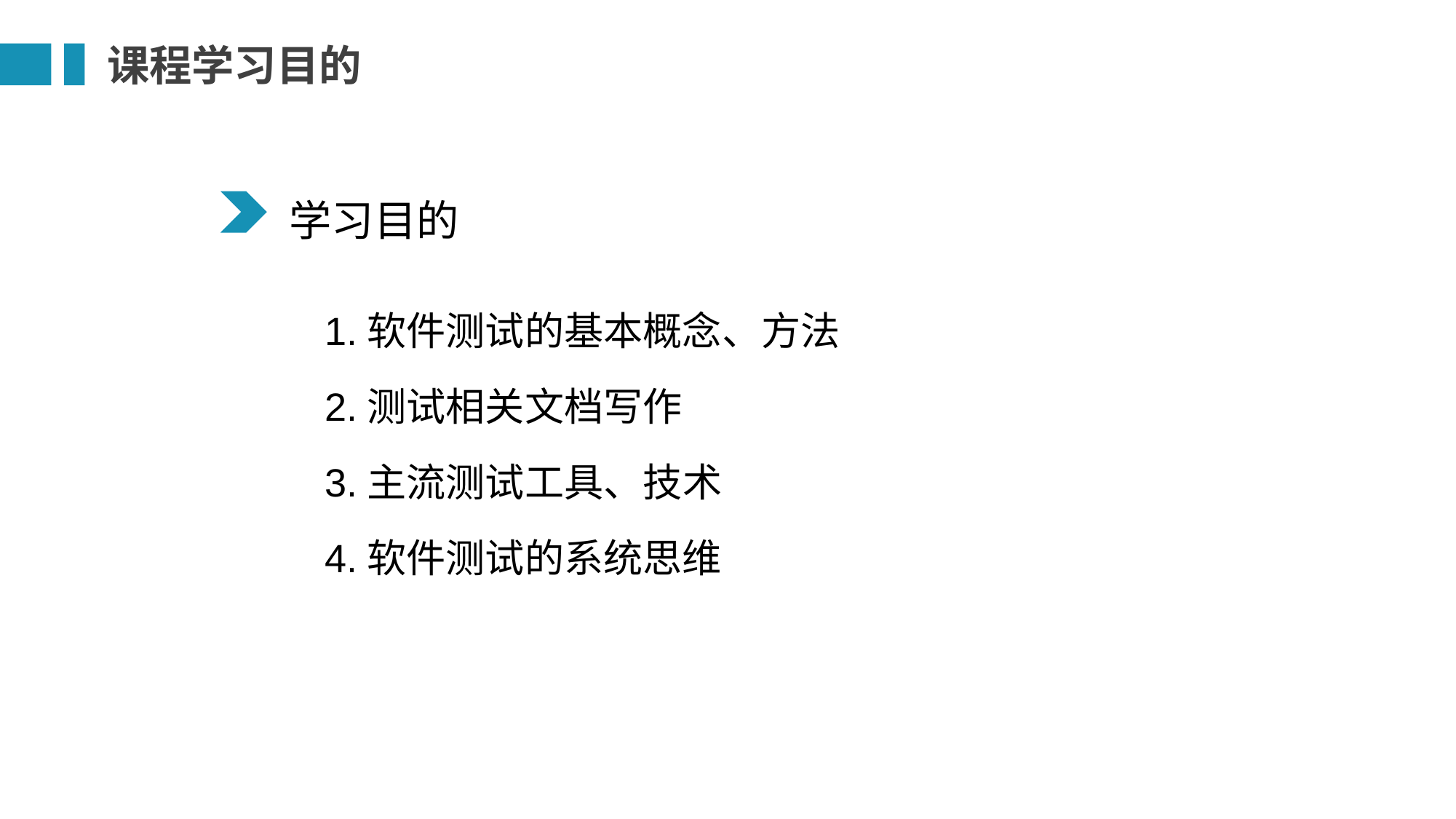

课程学习目的

学习目的

1.软件测试的基本概念、方法
2.测试相关文档写作
3.主流测试工具、技术
4.软件测试的系统思维
12